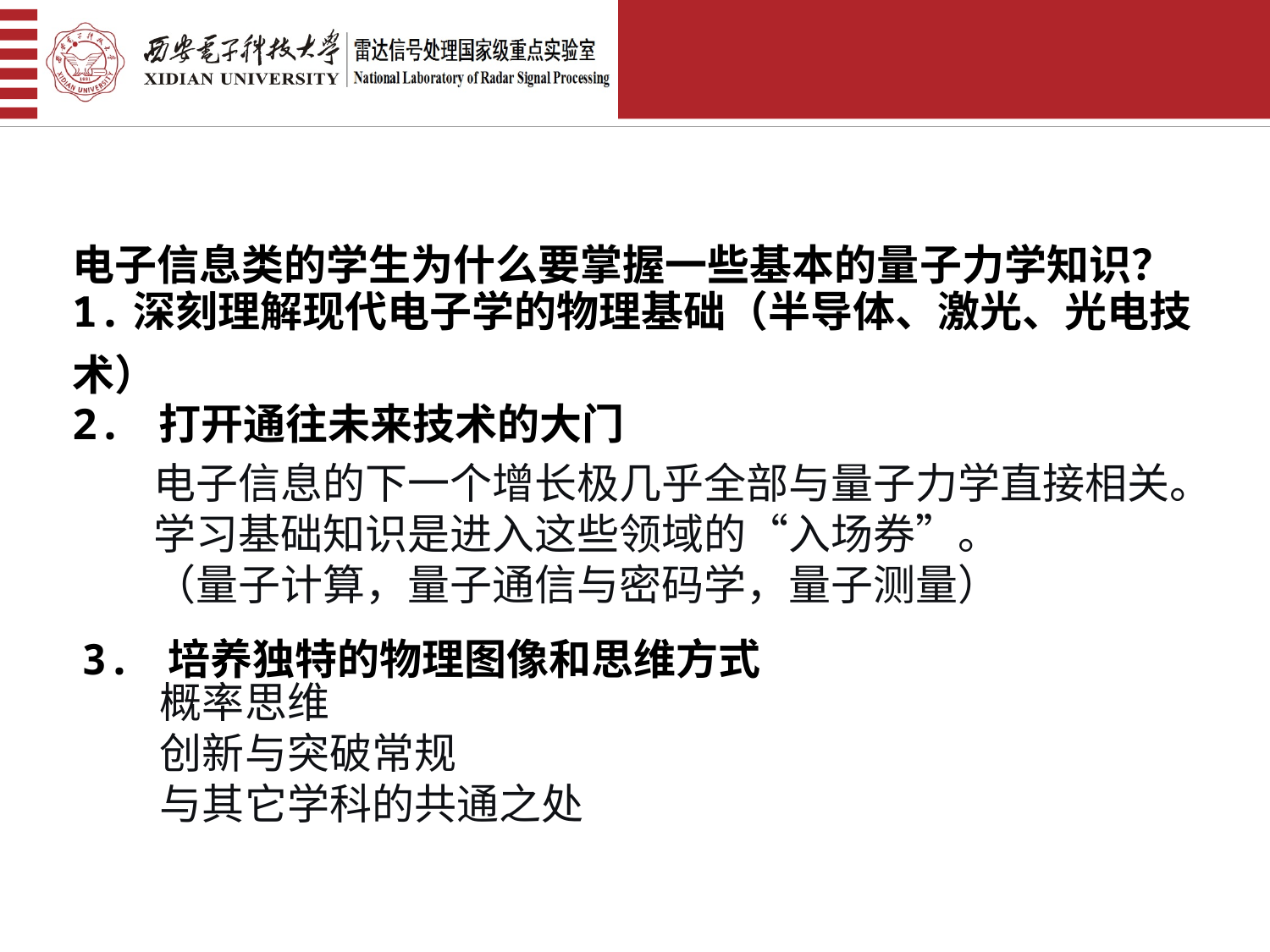

电子信息类的学生为什么要掌握一些基本的量子力学知识？
1.深刻理解现代电子学的物理基础（半导体、激光、光电技术）
2. 打开通往未来技术的大门
电子信息的下一个增长极几乎全部与量子力学直接相关。学习基础知识是进入这些领域的“入场券”。
（量子计算，量子通信与密码学，量子测量）
3. 培养独特的物理图像和思维方式
概率思维
创新与突破常规
与其它学科的共通之处